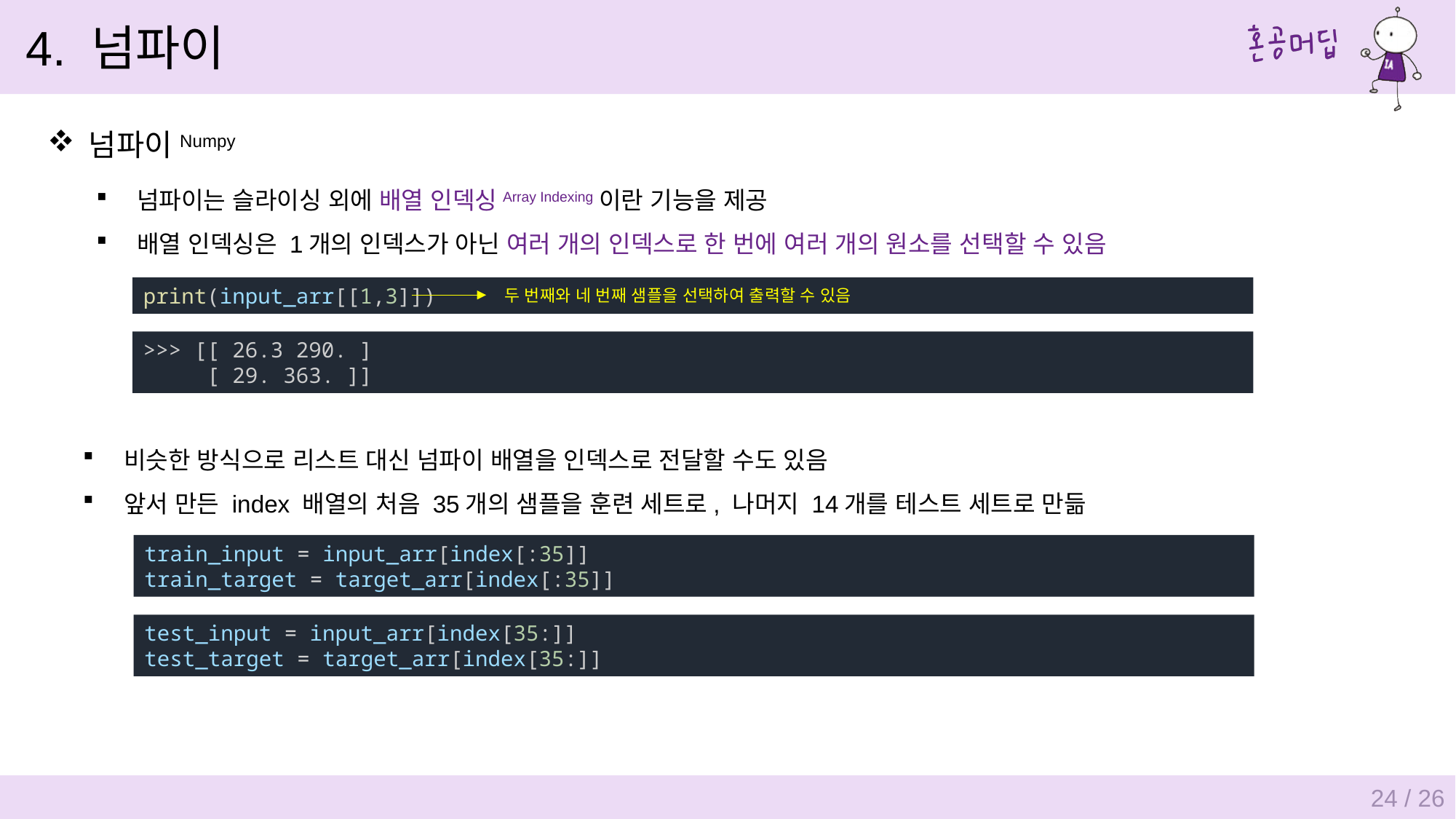

4. 넘파이
넘파이Numpy
넘파이는 슬라이싱 외에 배열 인덱싱Array Indexing이란 기능을 제공
배열 인덱싱은 1개의 인덱스가 아닌 여러 개의 인덱스로 한 번에 여러 개의 원소를 선택할 수 있음
print(input_arr[[1,3]])
두 번째와 네 번째 샘플을 선택하여 출력할 수 있음
>>> [[ 26.3 290. ]
     [ 29. 363. ]]
비슷한 방식으로 리스트 대신 넘파이 배열을 인덱스로 전달할 수도 있음
앞서 만든 index 배열의 처음 35개의 샘플을 훈련 세트로, 나머지 14개를 테스트 세트로 만듦
train_input = input_arr[index[:35]]
train_target = target_arr[index[:35]]
test_input = input_arr[index[35:]]
test_target = target_arr[index[35:]]
24 / 26